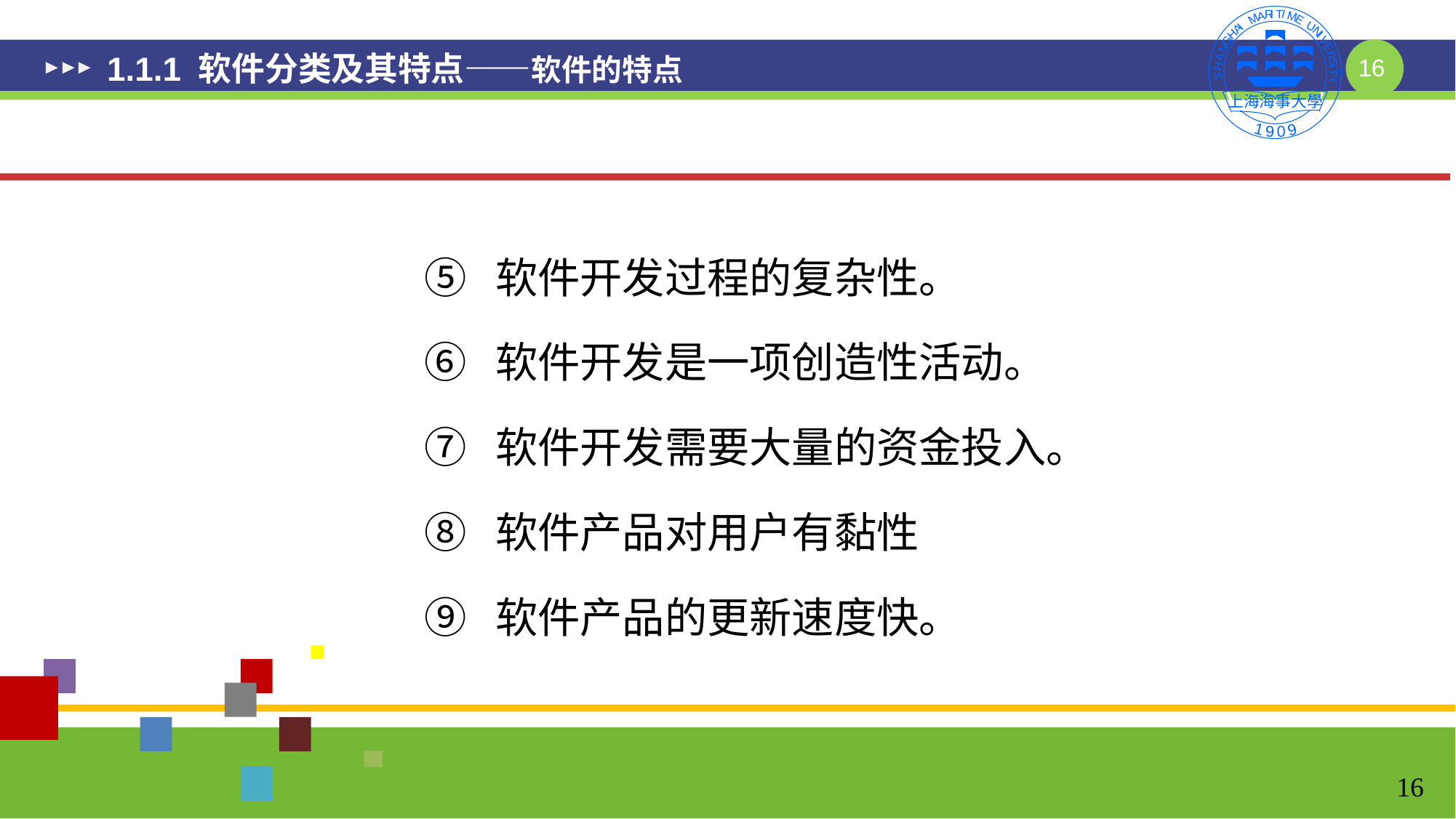

# 1.1.1 软件分类及其特点——软件的特点

⑤  软件开发过程的复杂性。
⑥  软件开发是一项创造性活动。
⑦  软件开发需要大量的资金投入。
⑧  软件产品对用户有黏性
⑨  软件产品的更新速度快。

16

16